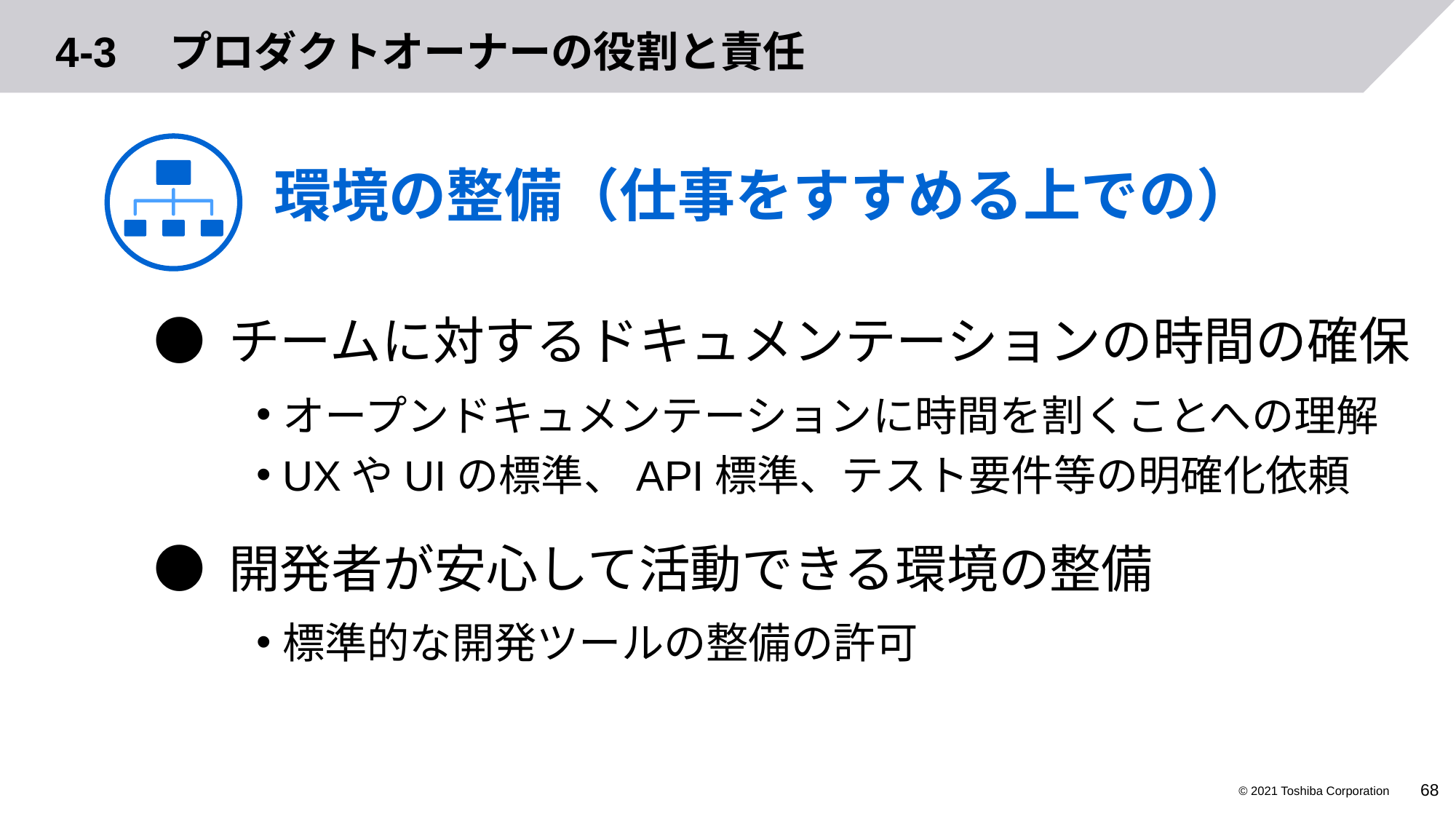

# 4-3　プロダクトオーナーの役割と責任

環境の整備（仕事をすすめる上での）
● チームに対するドキュメンテーションの時間の確保
オープンドキュメンテーションに時間を割くことへの理解
UXやUIの標準、API標準、テスト要件等の明確化依頼
● 開発者が安心して活動できる環境の整備
標準的な開発ツールの整備の許可